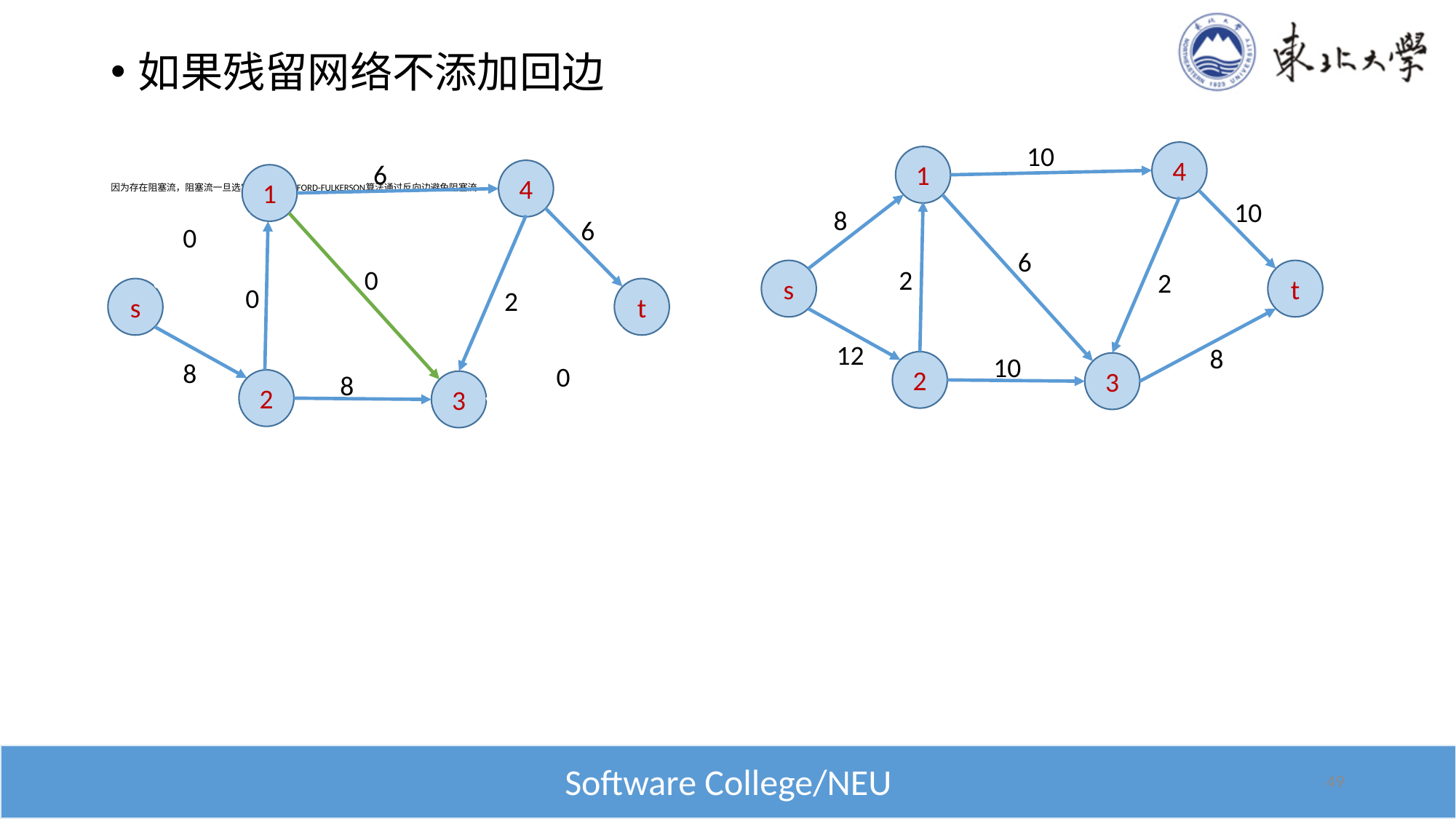

# 因为存在阻塞流，阻塞流一旦选定不能后悔，FORD-FULKERSON算法通过反向边避免阻塞流
如果残留网络不添加回边
10
4
1
10
8
6
2
t
s
2
12
8
10
2
3
6
4
1
6
0
0
0
t
s
2
8
0
8
2
3